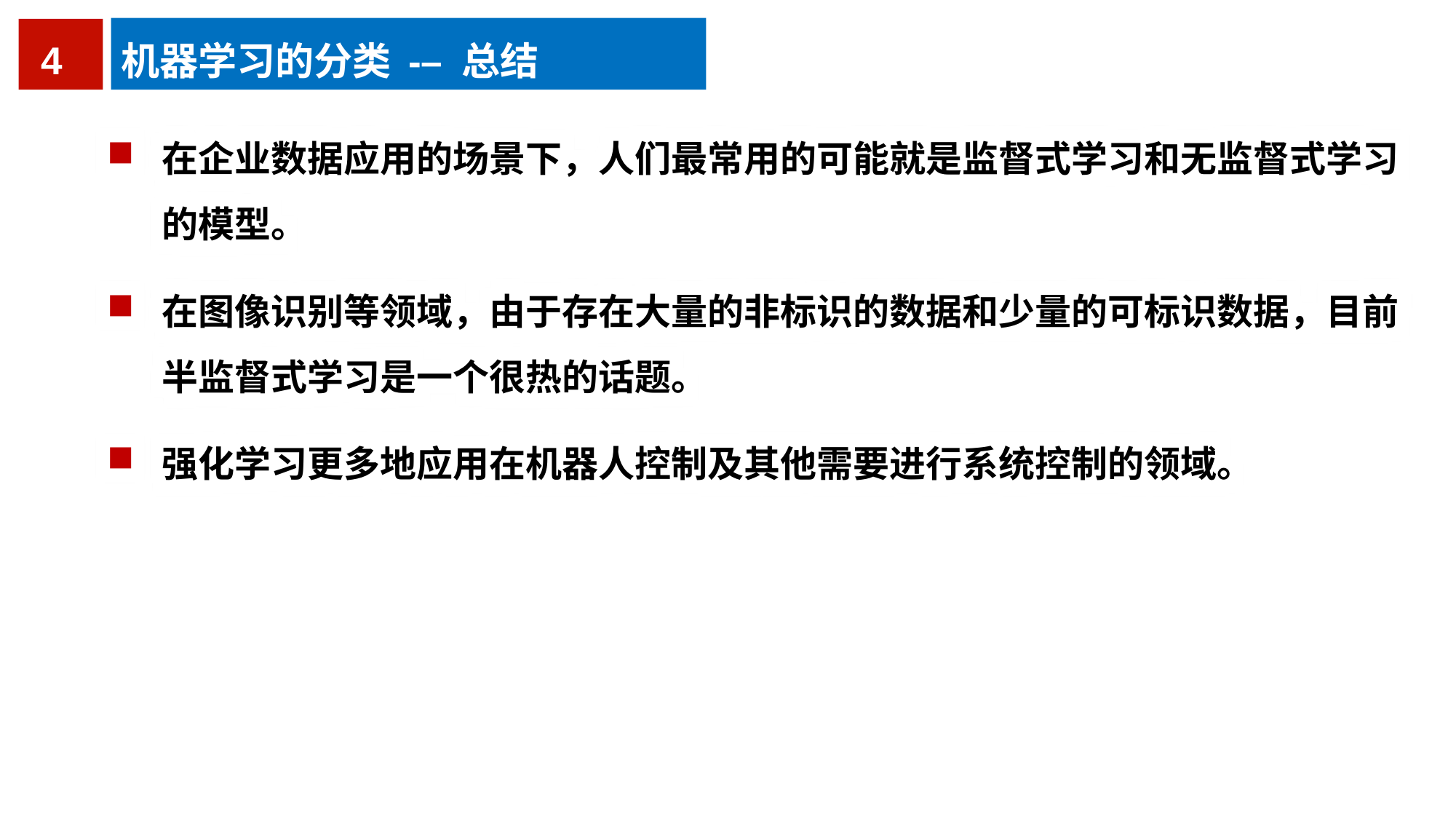

4
机器学习的分类 -– 总结
在企业数据应用的场景下，人们最常用的可能就是监督式学习和无监督式学习的模型。
在图像识别等领域，由于存在大量的非标识的数据和少量的可标识数据，目前半监督式学习是一个很热的话题。
强化学习更多地应用在机器人控制及其他需要进行系统控制的领域。